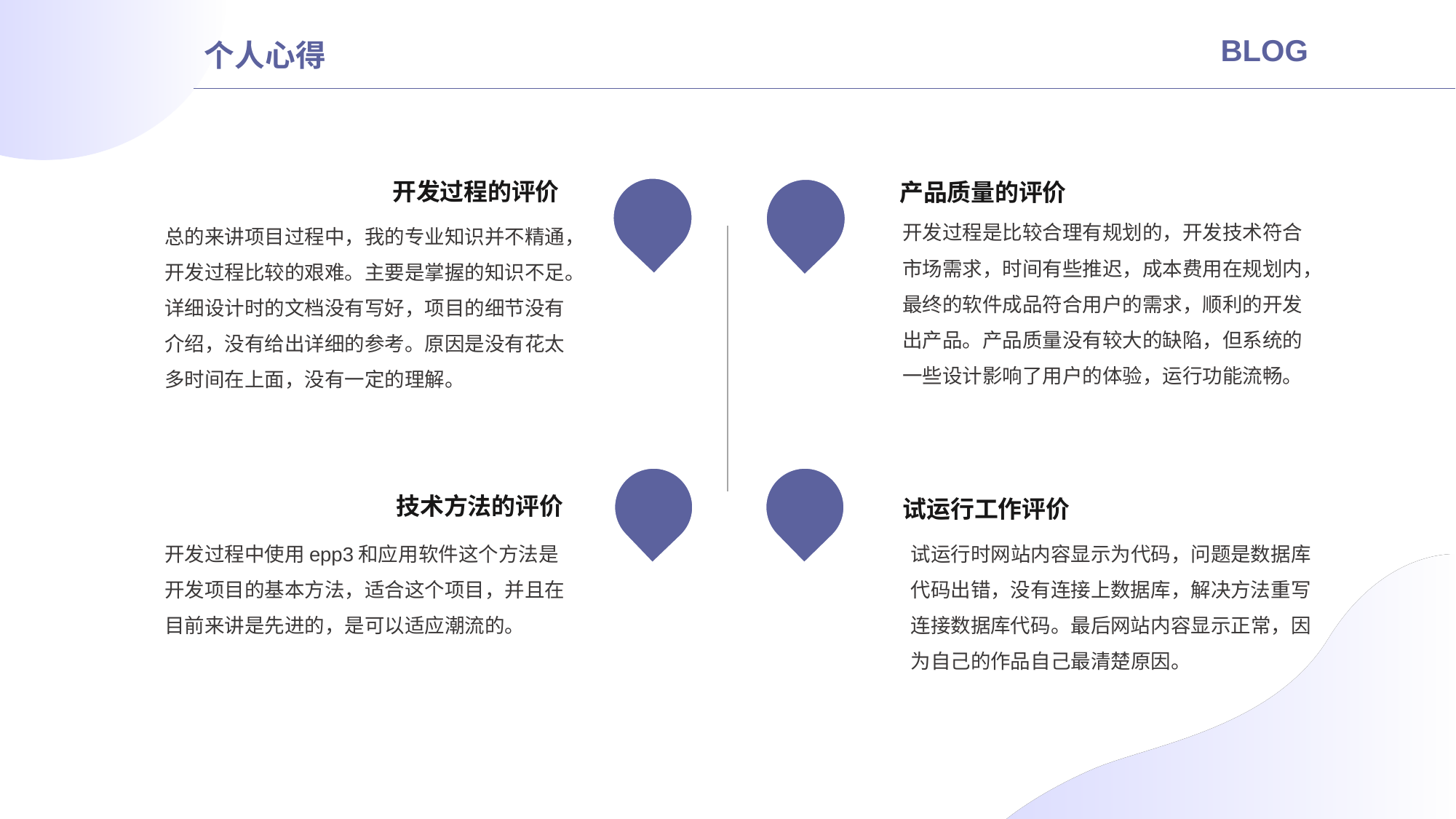

个人心得
BLOG
开发过程的评价
产品质量的评价
开发过程是比较合理有规划的，开发技术符合市场需求，时间有些推迟，成本费用在规划内，最终的软件成品符合用户的需求，顺利的开发出产品。产品质量没有较大的缺陷，但系统的一些设计影响了用户的体验，运行功能流畅。
试运行工作评价
技术方法的评价
试运行时网站内容显示为代码，问题是数据库代码出错，没有连接上数据库，解决方法重写连接数据库代码。最后网站内容显示正常，因为自己的作品自己最清楚原因。
总的来讲项目过程中，我的专业知识并不精通，开发过程比较的艰难。主要是掌握的知识不足。详细设计时的文档没有写好，项目的细节没有介绍，没有给出详细的参考。原因是没有花太多时间在上面，没有一定的理解。
开发过程中使用epp3和应用软件这个方法是开发项目的基本方法，适合这个项目，并且在目前来讲是先进的，是可以适应潮流的。